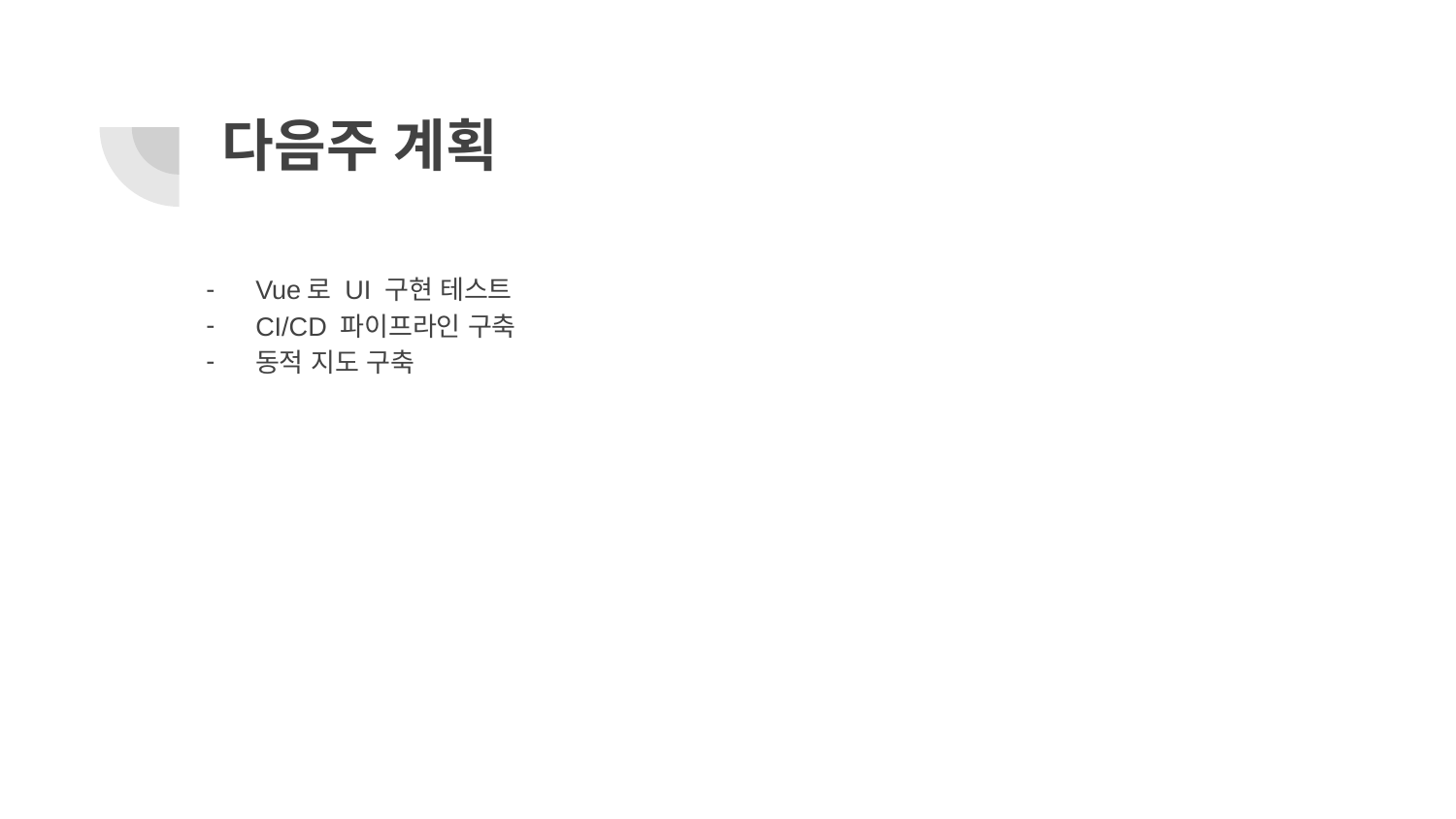

# 다음주 계획
Vue로 UI 구현 테스트
CI/CD 파이프라인 구축
동적 지도 구축